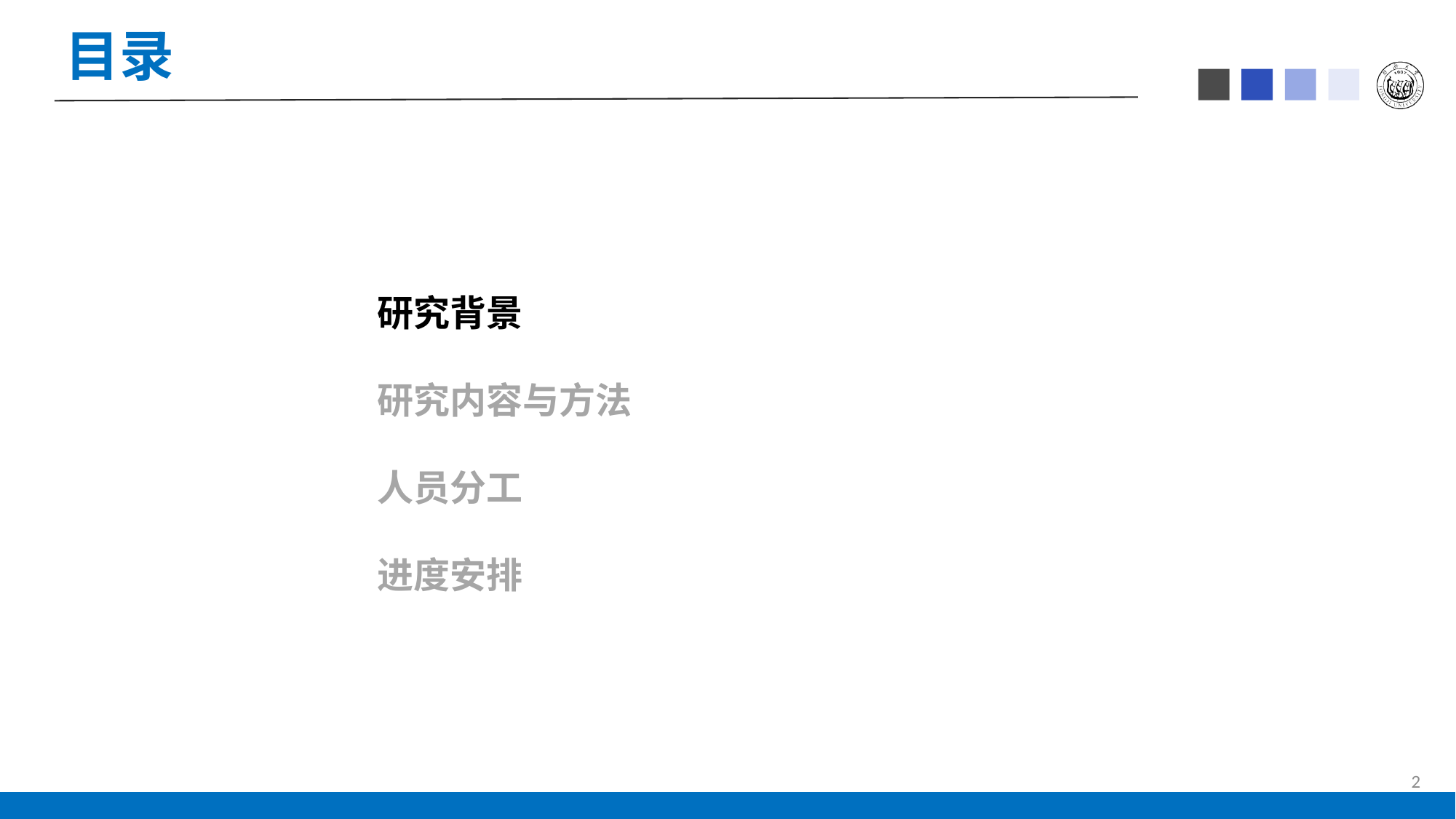

# 目录

研究背景
研究内容与方法
人员分工
进度安排
2